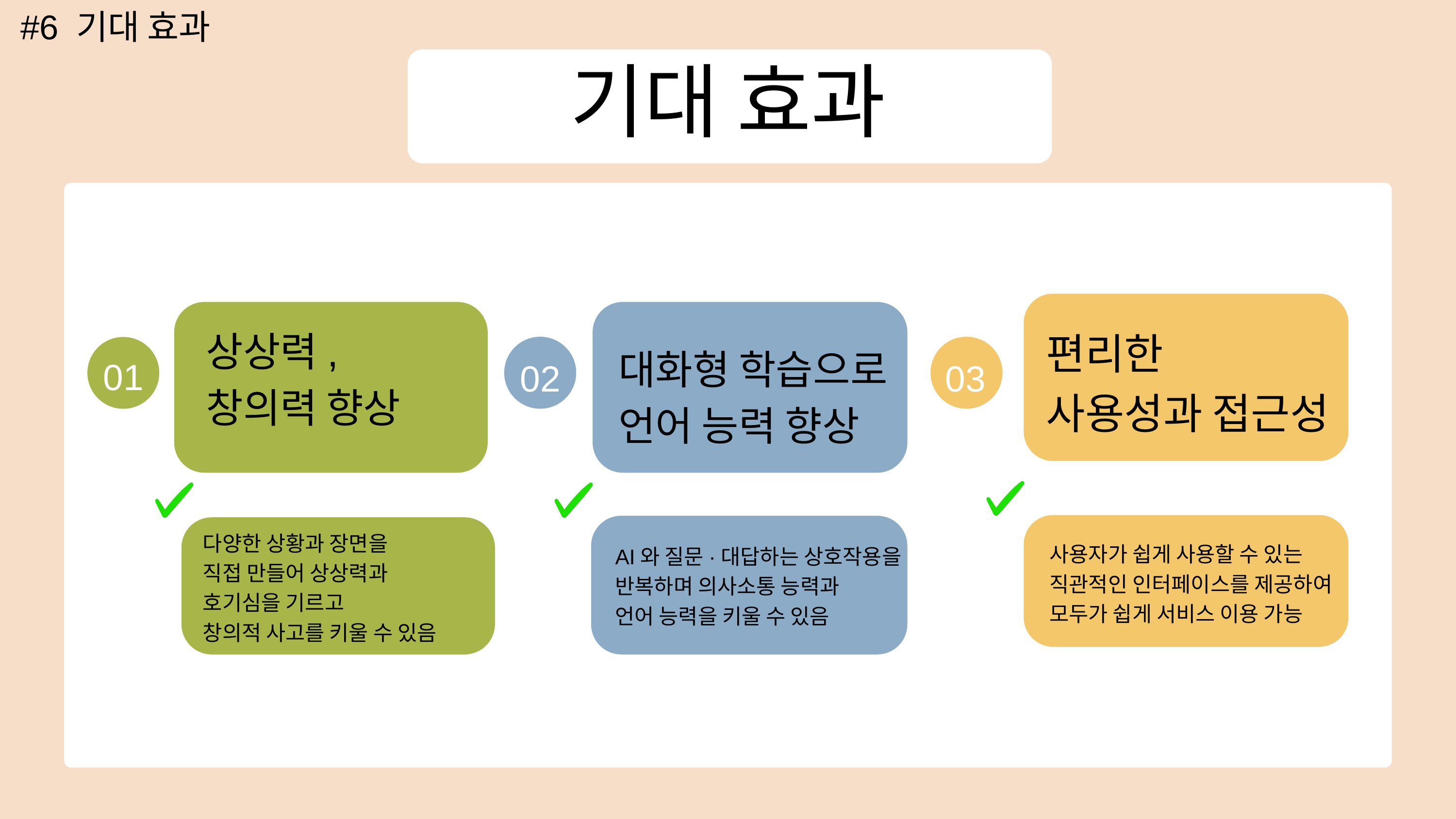

#6 기대 효과

기대 효과

  편리한
  사용성과 접근성

  대화형 학습으로
  언어 능력 향상

  상상력,
  창의력 향상

02

03

01

다양한 상황과 장면을
직접 만들어 상상력과
호기심을 기르고
창의적 사고를 키울 수 있음
사용자가 쉽게 사용할 수 있는
직관적인 인터페이스를 제공하여
모두가 쉽게 서비스 이용 가능
AI와 질문·대답하는 상호작용을
반복하며 의사소통 능력과
언어 능력을 키울 수 있음